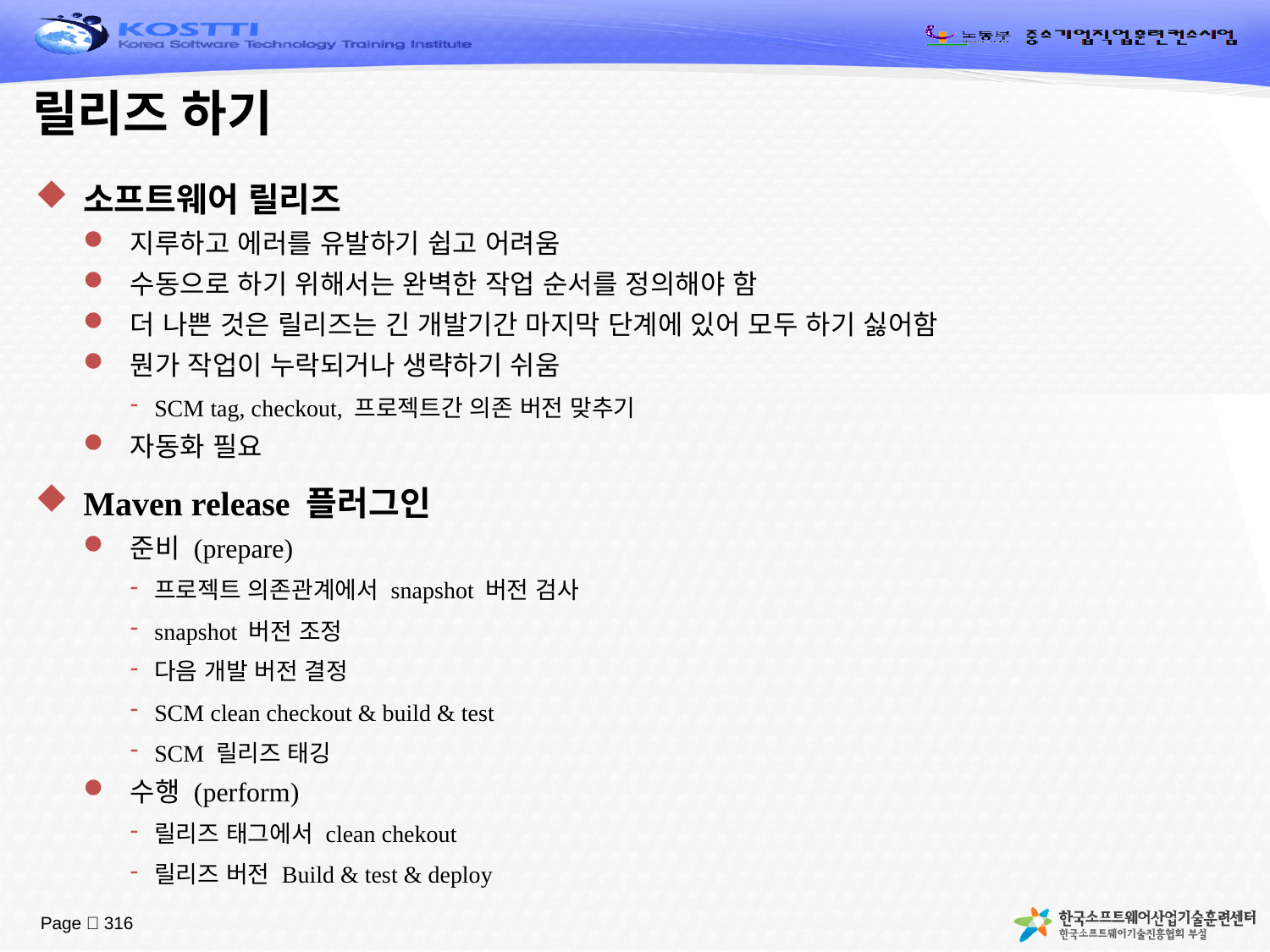

# 릴리즈 하기
소프트웨어 릴리즈
지루하고 에러를 유발하기 쉽고 어려움
수동으로 하기 위해서는 완벽한 작업 순서를 정의해야 함
더 나쁜 것은 릴리즈는 긴 개발기간 마지막 단계에 있어 모두 하기 싫어함
뭔가 작업이 누락되거나 생략하기 쉬움
SCM tag, checkout, 프로젝트간 의존 버전 맞추기
자동화 필요
Maven release 플러그인
준비 (prepare)
프로젝트 의존관계에서 snapshot 버전 검사
snapshot 버전 조정
다음 개발 버전 결정
SCM clean checkout & build & test
SCM 릴리즈 태깅
수행 (perform)
릴리즈 태그에서 clean chekout
릴리즈 버전 Build & test & deploy